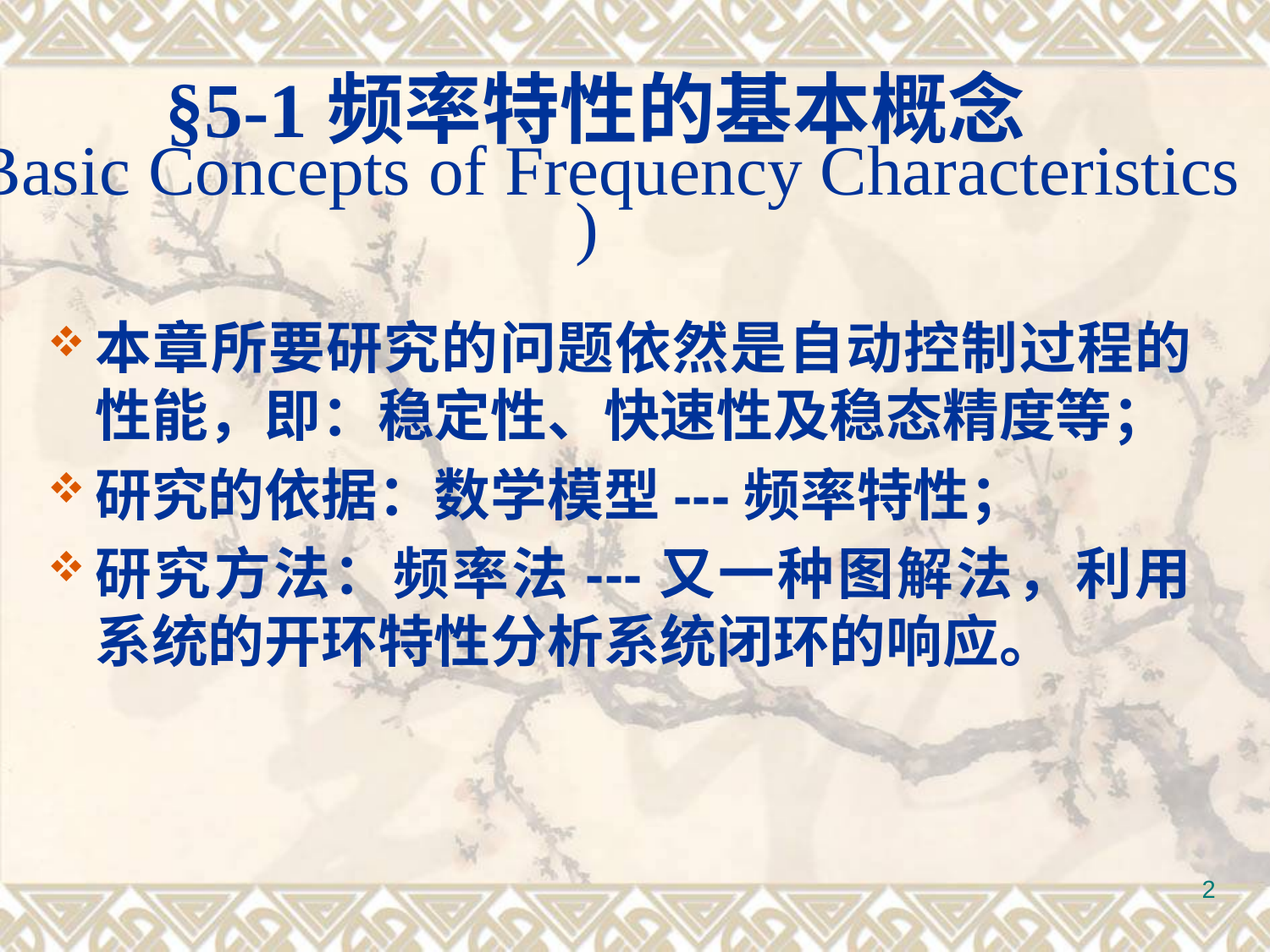

§5-1频率特性的基本概念
(Basic Concepts of Frequency Characteristics )
本章所要研究的问题依然是自动控制过程的性能，即：稳定性、快速性及稳态精度等；
研究的依据：数学模型---频率特性；
研究方法：频率法---又一种图解法，利用系统的开环特性分析系统闭环的响应。
2